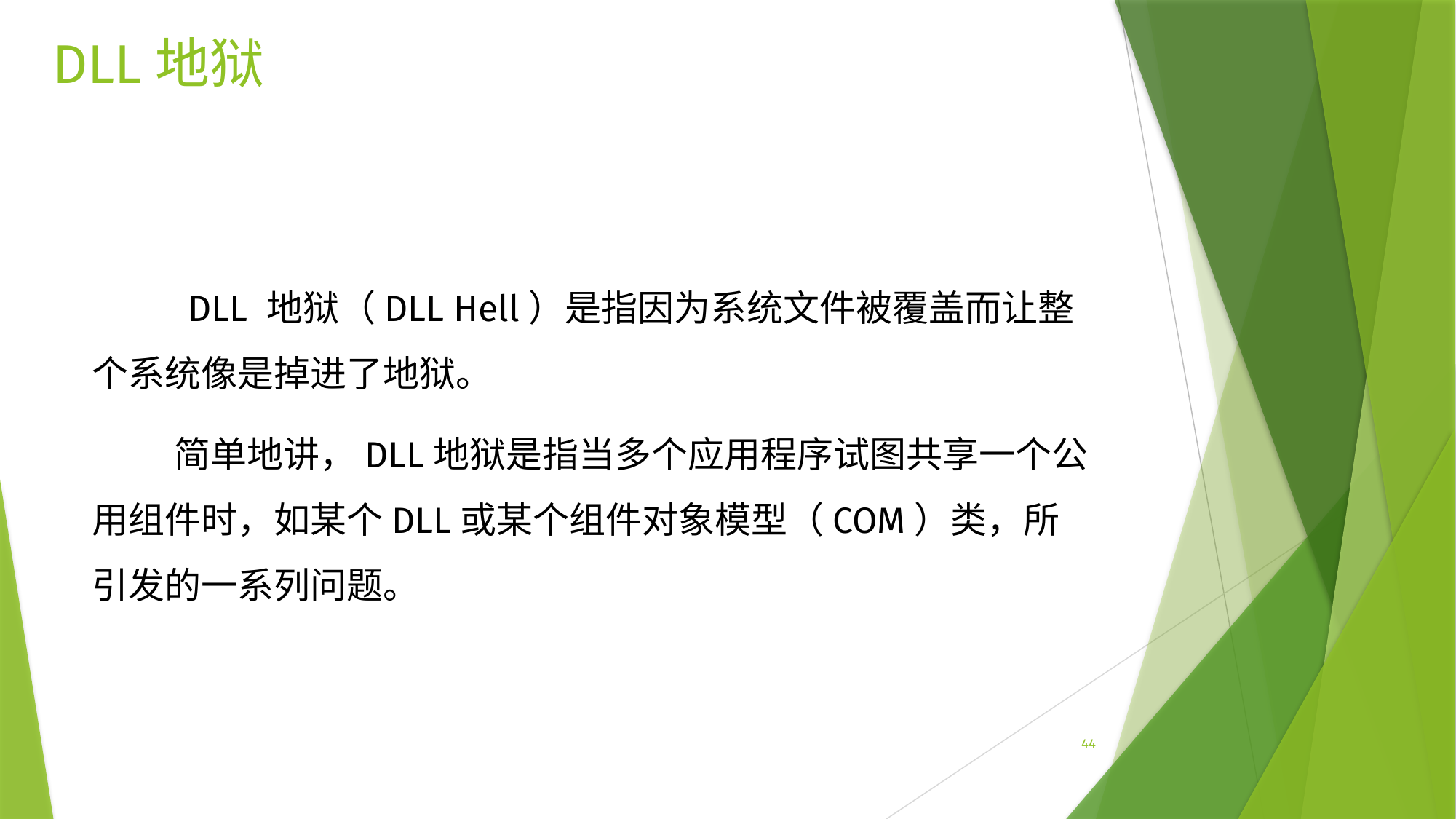

# DLL地狱
          DLL 地狱（DLL Hell）是指因为系统文件被覆盖而让整个系统像是掉进了地狱。
         简单地讲，DLL地狱是指当多个应用程序试图共享一个公用组件时，如某个DLL或某个组件对象模型（COM）类，所引发的一系列问题。

44